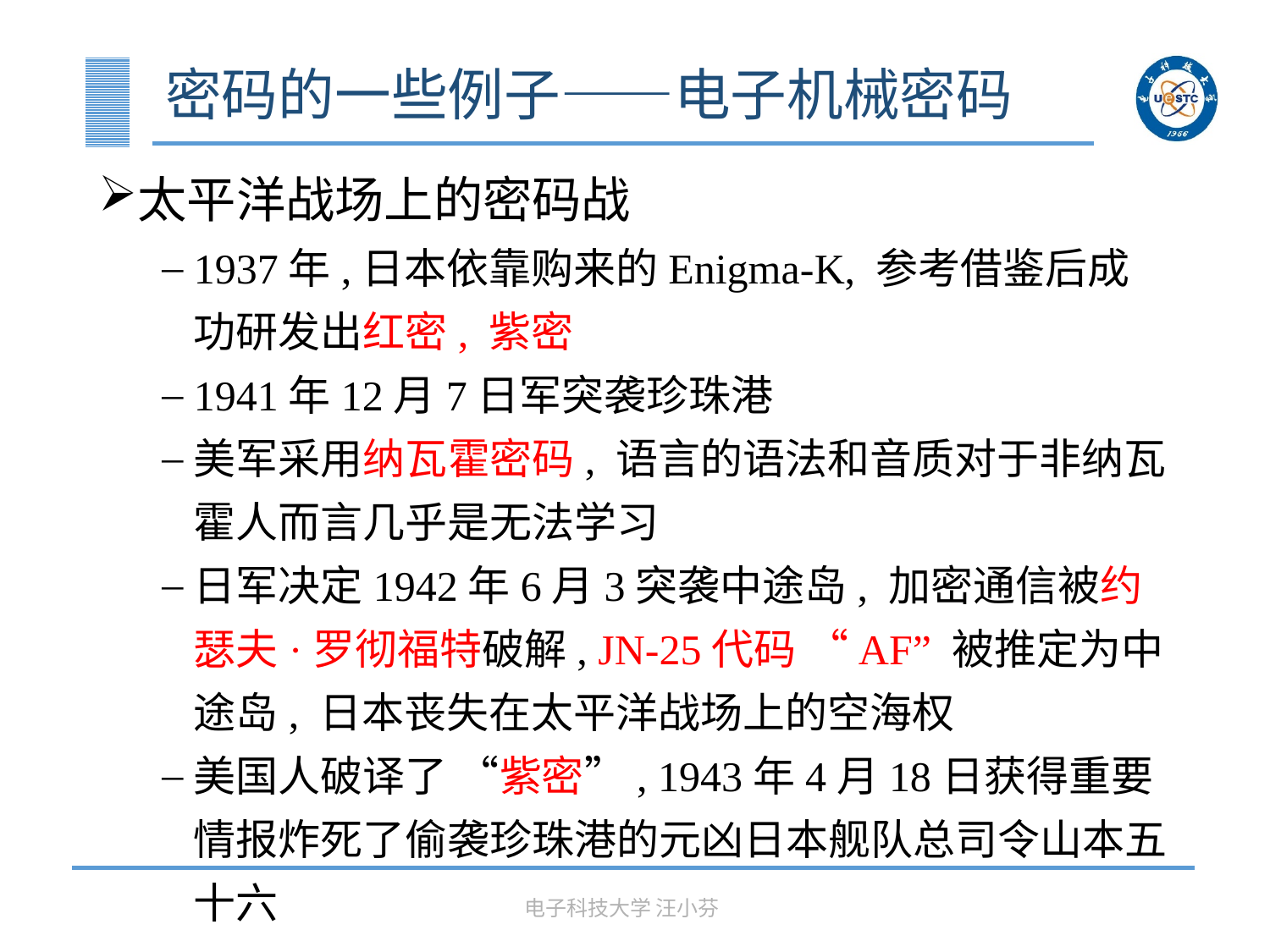

# 密码的一些例子——电子机械密码
太平洋战场上的密码战
1937年,日本依靠购来的Enigma-K, 参考借鉴后成功研发出红密, 紫密
1941年12月7日军突袭珍珠港
美军采用纳瓦霍密码, 语言的语法和音质对于非纳瓦霍人而言几乎是无法学习
日军决定1942年6月3突袭中途岛, 加密通信被约瑟夫·罗彻福特破解, JN-25代码 “AF” 被推定为中途岛, 日本丧失在太平洋战场上的空海权
美国人破译了 “紫密”, 1943年4月18日获得重要情报炸死了偷袭珍珠港的元凶日本舰队总司令山本五十六

电子科技大学 汪小芬